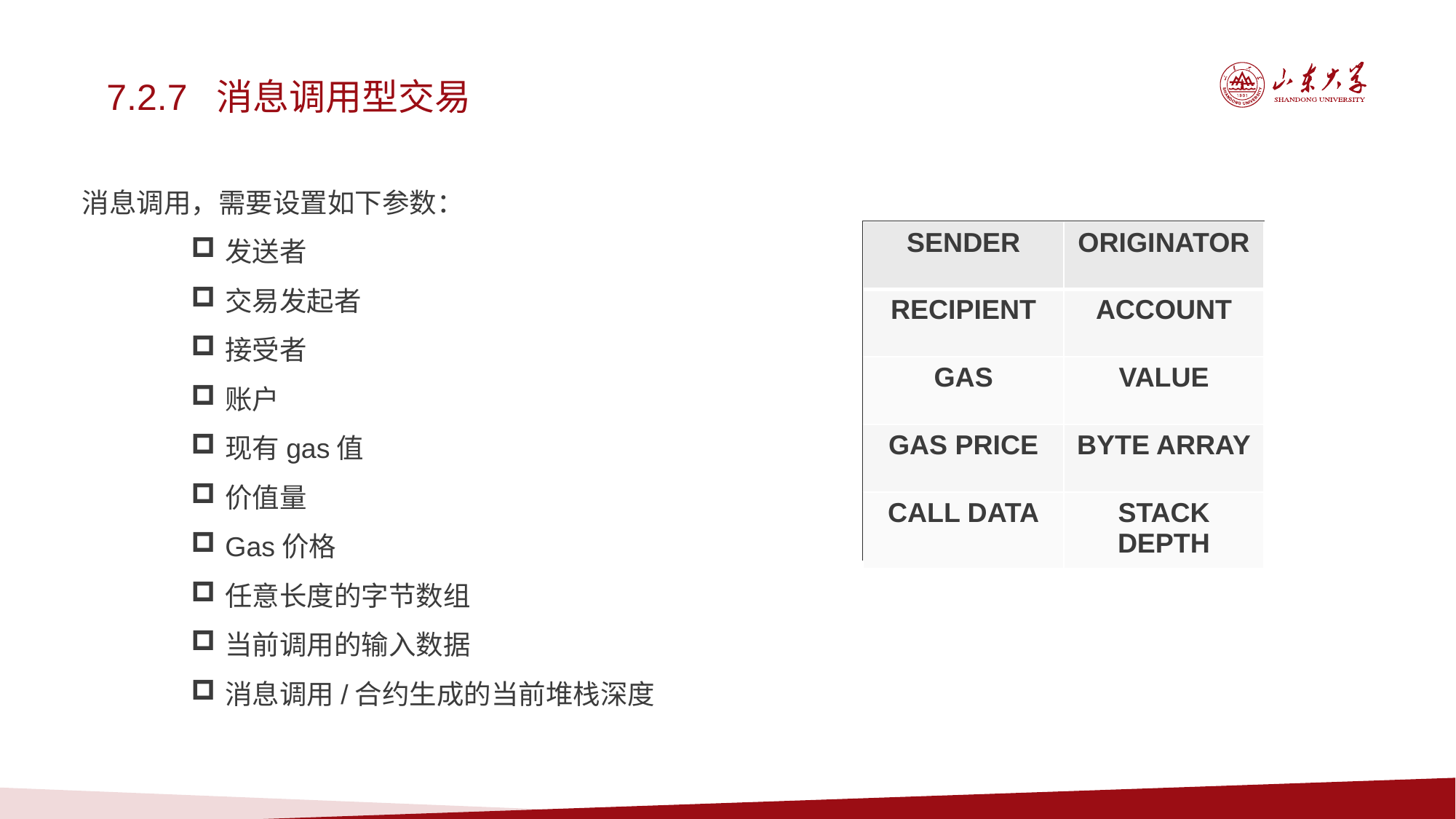

7.2.7  消息调用型交易
消息调用，需要设置如下参数：
发送者
交易发起者
接受者
账户
现有gas值
价值量
Gas价格
任意长度的字节数组
当前调用的输入数据
消息调用/合约生成的当前堆栈深度

| SENDER | ORIGINATOR |
| --- | --- |
| RECIPIENT | ACCOUNT |
| GAS | VALUE |
| GAS PRICE | BYTE ARRAY |
| CALL DATA | STACK DEPTH |